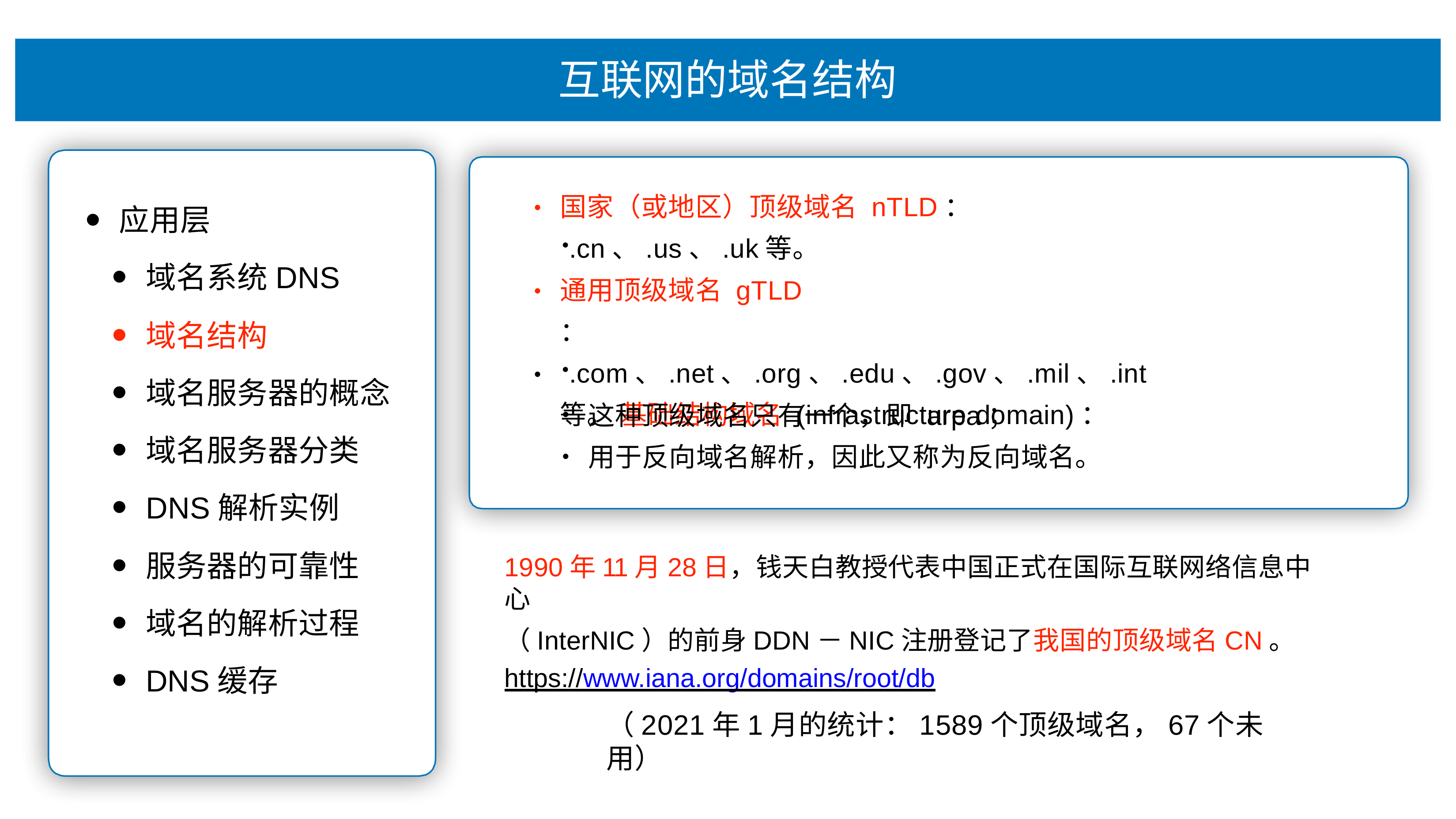

# 互联⽹的域名结构

国家（或地区）顶级域名 nTLD：
.cn、.us、.uk等。 通⽤顶级域名 gTLD ：
.com、.net、.org、.edu、.gov、.mil、.int等。 基础结构域名 (infrastructure domain)：
•
应⽤层
域名系统DNS
域名结构
域名服务器的概念
域名服务器分类
DNS解析实例
服务器的可靠性
域名的解析过程
DNS缓存
•
•
这种顶级域名只有⼀个，即 arpa；
⽤于反向域名解析，因此⼜称为反向域名。
1990年11⽉28⽇，钱天⽩教授代表中国正式在国际互联⽹络信息中⼼
（InterNIC）的前身DDN－NIC注册登记了我国的顶级域名CN。
https://www.iana.org/domains/root/db
（2021年1⽉的统计：1589个顶级域名，67个未⽤）